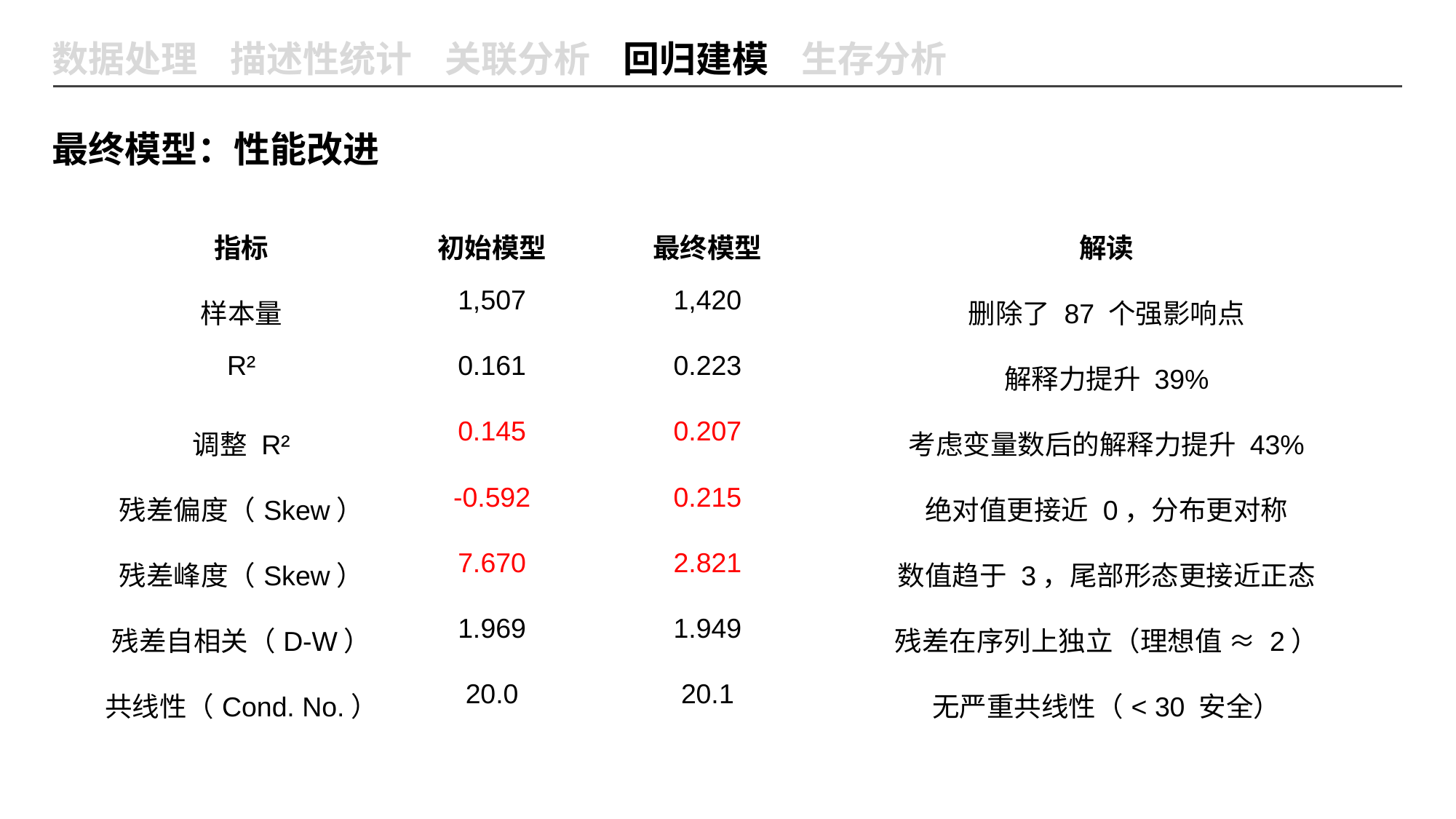

数据处理    描述性统计    关联分析    回归建模    生存分析
最终模型：性能改进
| 指标 | 初始模型 | 最终模型 | 解读 |
| --- | --- | --- | --- |
| 样本量 | 1,507 | 1,420 | 删除了 87 个强影响点 |
| R² | 0.161 | 0.223 | 解释力提升 39% |
| 调整 R² | 0.145 | 0.207 | 考虑变量数后的解释力提升 43% |
| 残差偏度（Skew） | -0.592 | 0.215 | 绝对值更接近 0，分布更对称 |
| 残差峰度（Skew） | 7.670 | 2.821 | 数值趋于 3，尾部形态更接近正态 |
| 残差自相关（D-W） | 1.969 | 1.949 | 残差在序列上独立（理想值 ≈ 2） |
| 共线性（Cond. No.） | 20.0 | 20.1 | 无严重共线性（< 30 安全） |